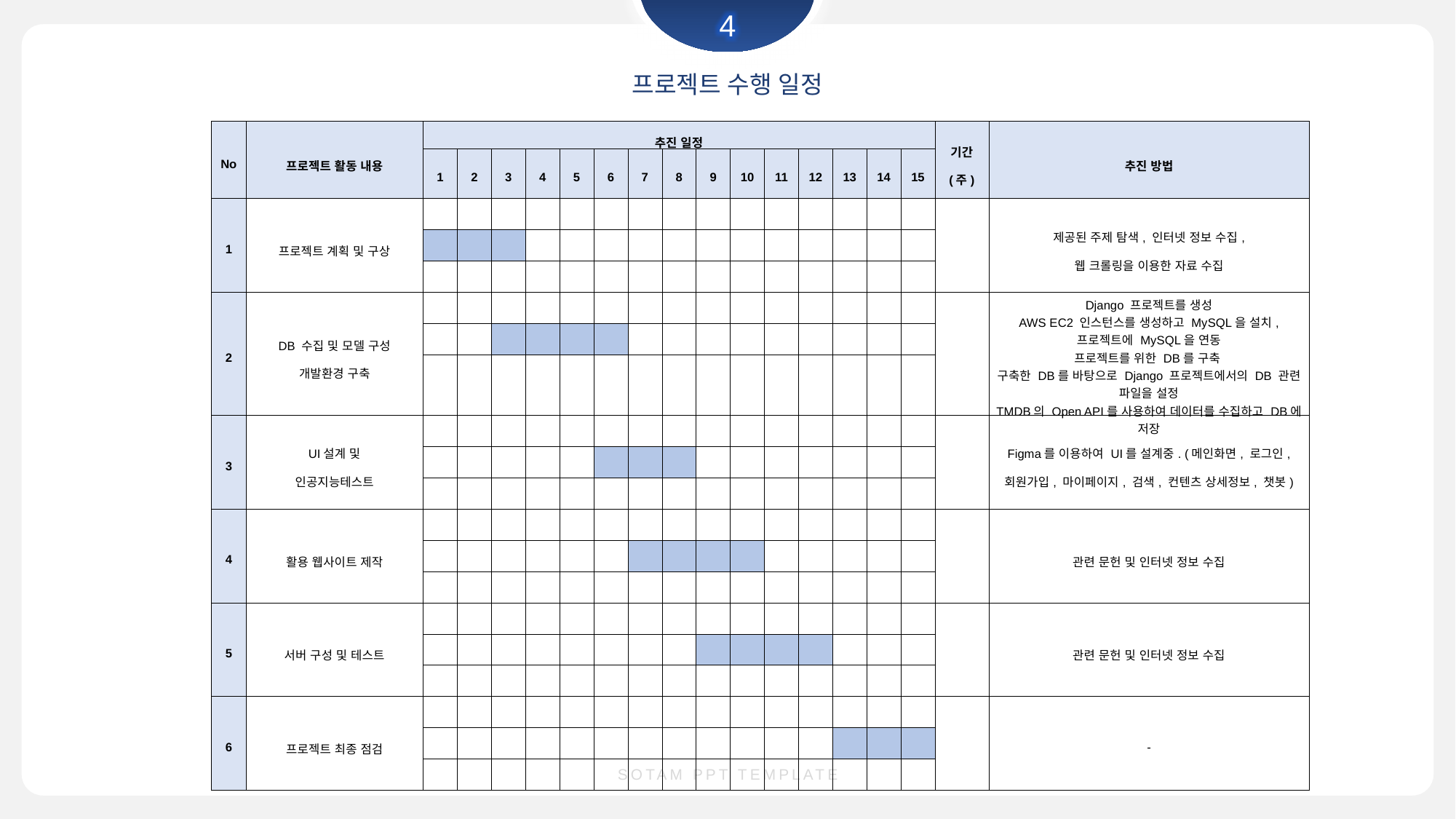

4
프로젝트 수행 일정
| No | 프로젝트 활동 내용 | 추진 일정 |  |  |  |  |  |  |  |  |  |  |  |  |  |  | 기간 (주) | 추진 방법 |
| --- | --- | --- | --- | --- | --- | --- | --- | --- | --- | --- | --- | --- | --- | --- | --- | --- | --- | --- |
|  |  | 1 | 2 | 3 | 4 | 5 | 6 | 7 | 8 | 9 | 10 | 11 | 12 | 13 | 14 | 15 |  |  |
| 1 | 프로젝트 계획 및 구상 |  |  |  |  |  |  |  |  |  |  |  |  |  |  |  |  | 제공된 주제 탐색, 인터넷 정보 수집, 웹 크롤링을 이용한 자료 수집 |
|  |  |  |  |  |  |  |  |  |  |  |  |  |  |  |  |  |  |  |
|  |  |  |  |  |  |  |  |  |  |  |  |  |  |  |  |  |  |  |
| 2 | DB 수집 및 모델 구성 개발환경 구축 |  |  |  |  |  |  |  |  |  |  |  |  |  |  |  |  | Django 프로젝트를 생성 AWS EC2 인스턴스를 생성하고 MySQL을 설치, 프로젝트에 MySQL을 연동 프로젝트를 위한 DB를 구축 구축한 DB를 바탕으로 Django 프로젝트에서의 DB 관련 파일을 설정 TMDB의 Open API를 사용하여 데이터를 수집하고 DB에 저장 |
|  |  |  |  |  |  |  |  |  |  |  |  |  |  |  |  |  |  |  |
|  |  |  |  |  |  |  |  |  |  |  |  |  |  |  |  |  |  |  |
| 3 | UI설계 및 인공지능테스트 |  |  |  |  |  |  |  |  |  |  |  |  |  |  |  |  | Figma를 이용하여 UI를 설계중. (메인화면, 로그인, 회원가입, 마이페이지, 검색, 컨텐츠 상세정보, 챗봇) |
|  |  |  |  |  |  |  |  |  |  |  |  |  |  |  |  |  |  |  |
|  |  |  |  |  |  |  |  |  |  |  |  |  |  |  |  |  |  |  |
| 4 | 활용 웹사이트 제작 |  |  |  |  |  |  |  |  |  |  |  |  |  |  |  |  | 관련 문헌 및 인터넷 정보 수집 |
|  |  |  |  |  |  |  |  |  |  |  |  |  |  |  |  |  |  |  |
|  |  |  |  |  |  |  |  |  |  |  |  |  |  |  |  |  |  |  |
| 5 | 서버 구성 및 테스트 |  |  |  |  |  |  |  |  |  |  |  |  |  |  |  |  | 관련 문헌 및 인터넷 정보 수집 |
|  |  |  |  |  |  |  |  |  |  |  |  |  |  |  |  |  |  |  |
|  |  |  |  |  |  |  |  |  |  |  |  |  |  |  |  |  |  |  |
| 6 | 프로젝트 최종 점검 |  |  |  |  |  |  |  |  |  |  |  |  |  |  |  |  | - |
|  |  |  |  |  |  |  |  |  |  |  |  |  |  |  |  |  |  |  |
|  |  |  |  |  |  |  |  |  |  |  |  |  |  |  |  |  |  |  |

SOTAM PPT TEMPLATE